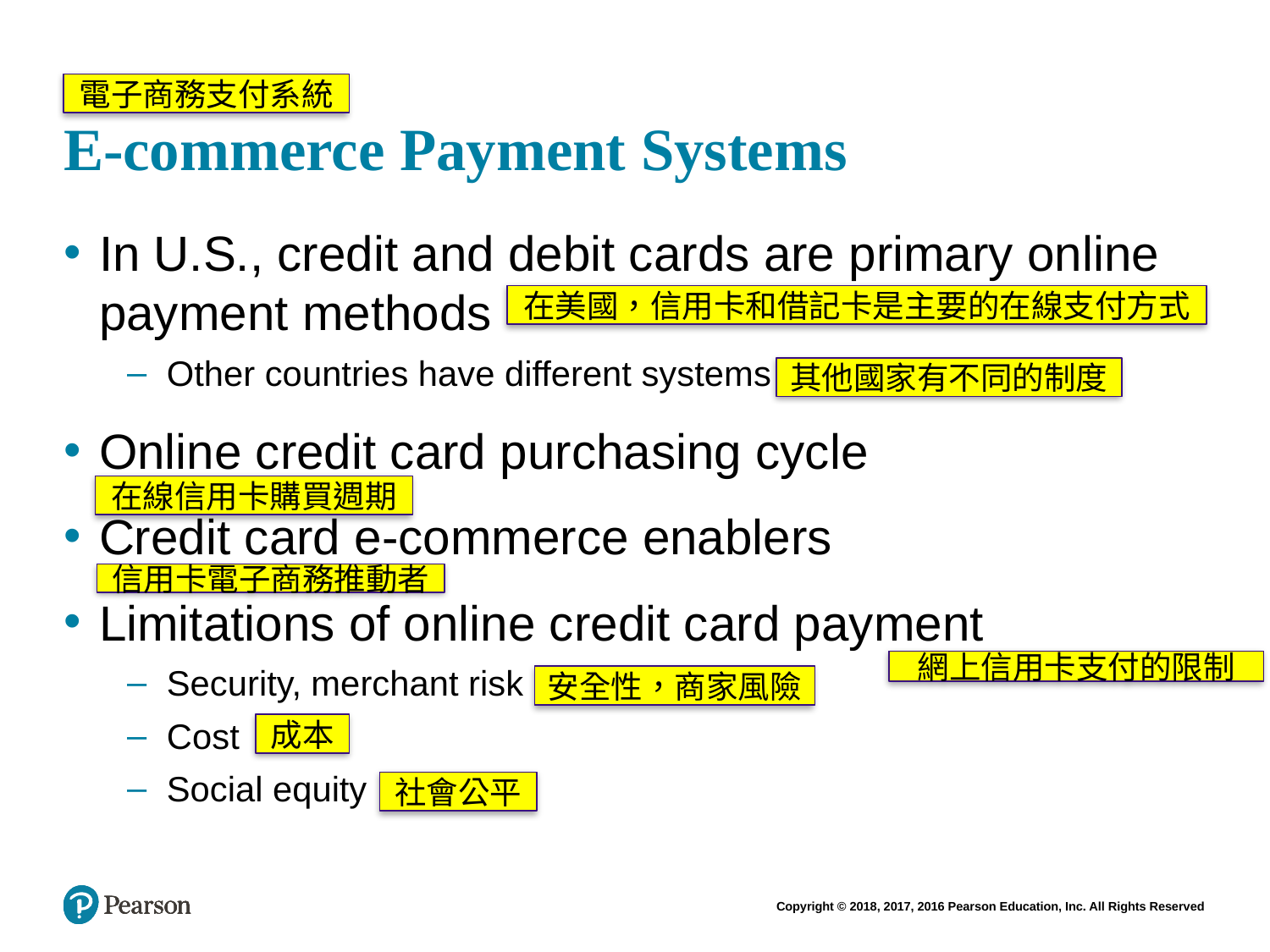

# E-commerce Payment Systems
電子商務支付系統
In U.S., credit and debit cards are primary online payment methods
Other countries have different systems
Online credit card purchasing cycle
Credit card e-commerce enablers
Limitations of online credit card payment
Security, merchant risk
Cost
Social equity
在美國，信用卡和借記卡是主要的在線支付方式
其他國家有不同的制度
在線信用卡購買週期
信用卡電子商務推動者
網上信用卡支付的限制
安全性，商家風險
成本
社會公平